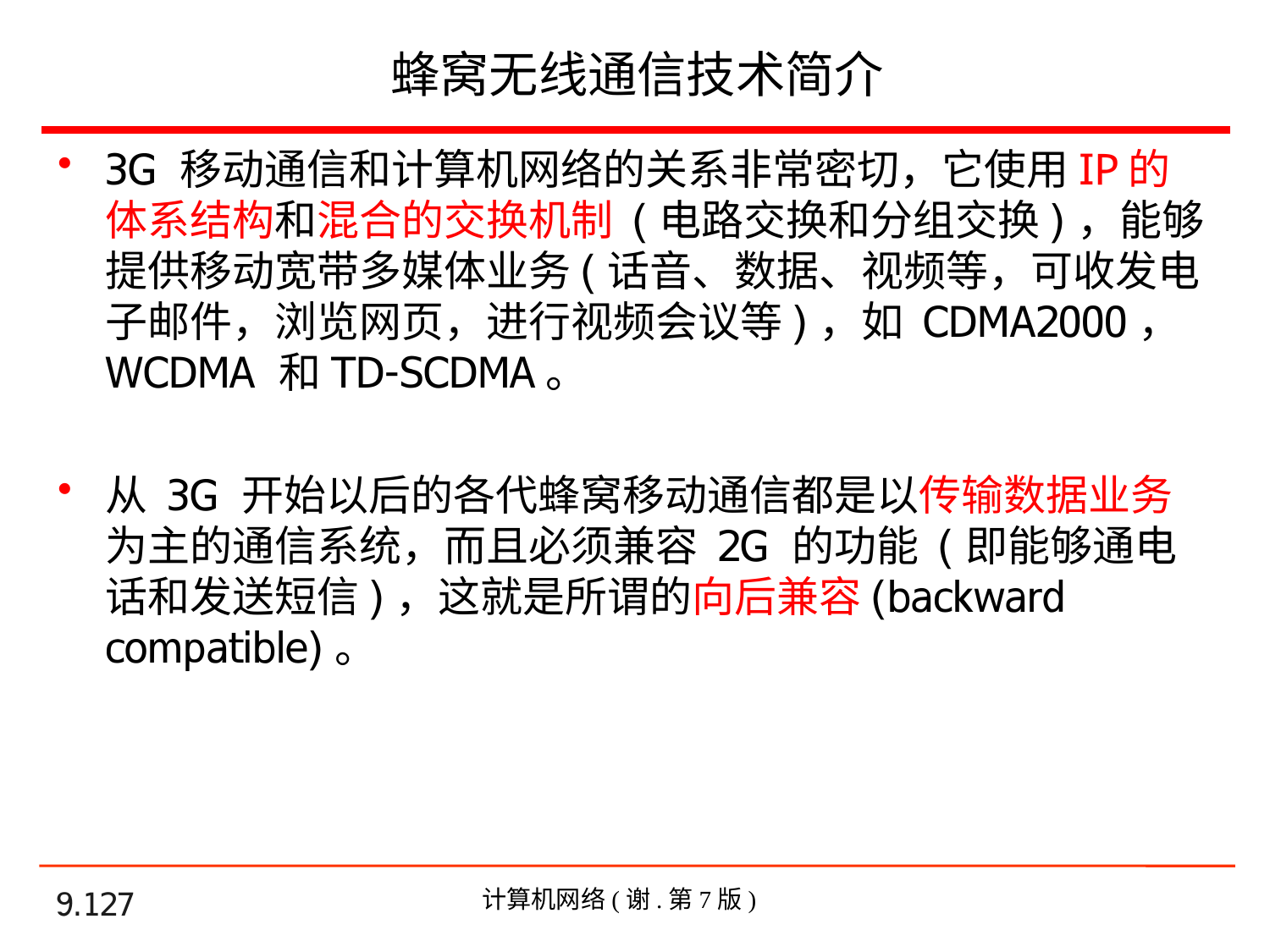

# 蜂窝无线通信技术简介
3G 移动通信和计算机网络的关系非常密切，它使用IP的体系结构和混合的交换机制 (电路交换和分组交换)，能够提供移动宽带多媒体业务(话音、数据、视频等，可收发电子邮件，浏览网页，进行视频会议等)，如 CDMA2000，WCDMA 和TD-SCDMA。

从 3G 开始以后的各代蜂窝移动通信都是以传输数据业务为主的通信系统，而且必须兼容 2G 的功能 (即能够通电话和发送短信)，这就是所谓的向后兼容(backward compatible)。